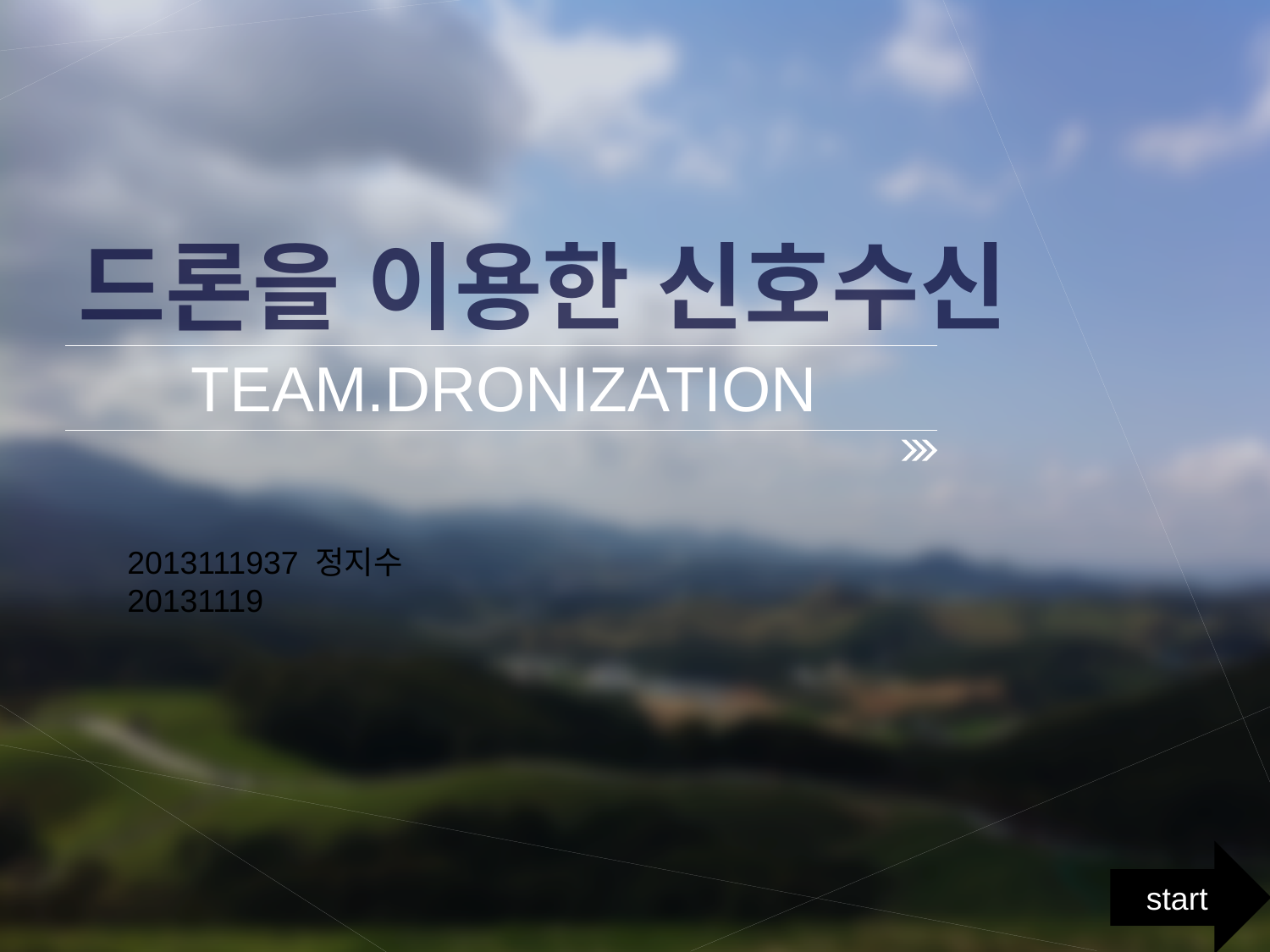

드론을 이용한 신호수신
TEAM.DRONIZATION
2013111937 정지수
20131119

start